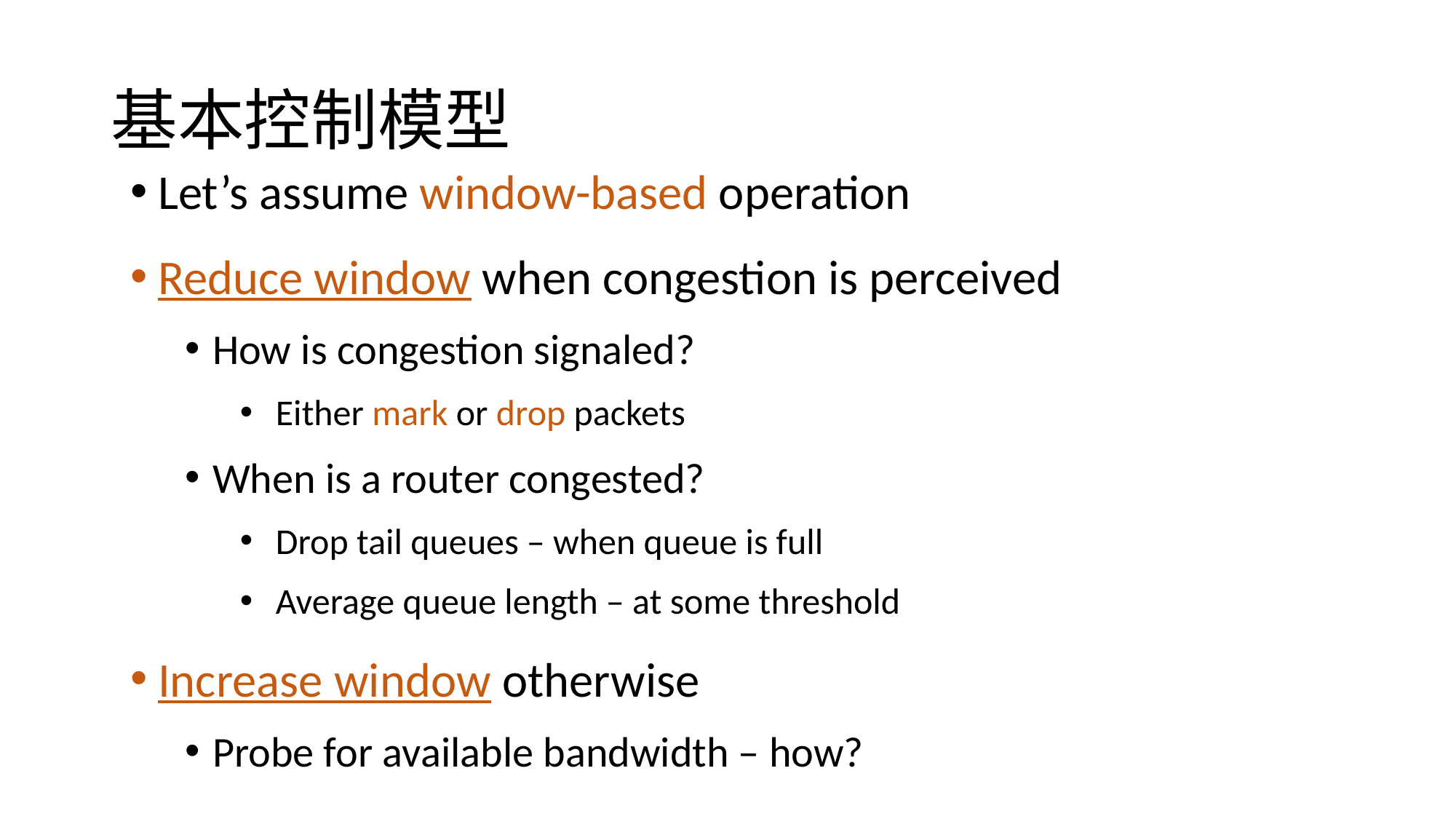

# 基本控制模型
Let’s assume window-based operation
Reduce window when congestion is perceived
How is congestion signaled?
 Either mark or drop packets
When is a router congested?
 Drop tail queues – when queue is full
 Average queue length – at some threshold
Increase window otherwise
Probe for available bandwidth – how?
72